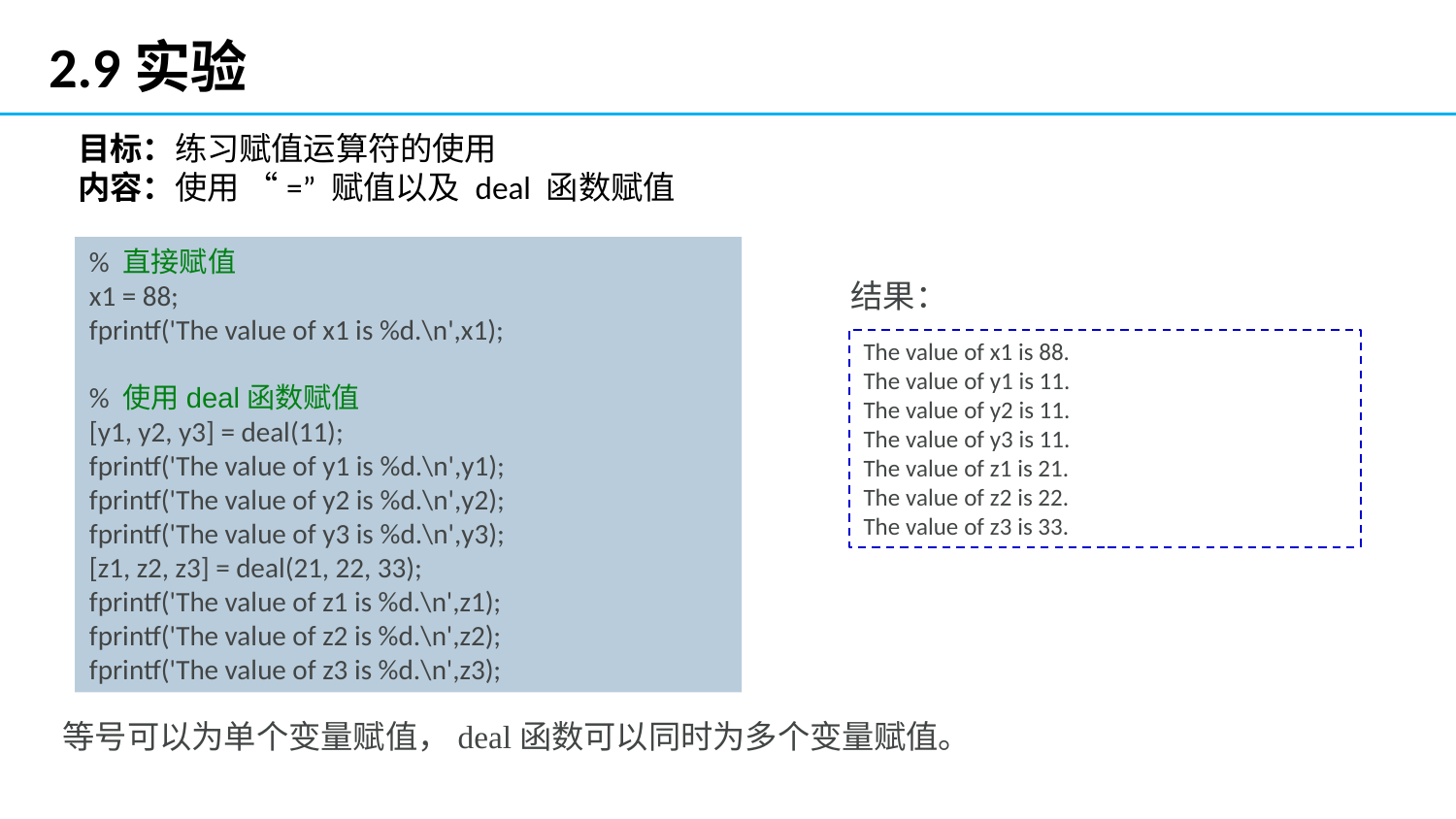

# 2.9实验
目标：练习赋值运算符的使用
内容：使用 “=” 赋值以及 deal 函数赋值
% 直接赋值
x1 = 88;
fprintf('The value of x1 is %d.\n',x1);

% 使用deal函数赋值
[y1, y2, y3] = deal(11);
fprintf('The value of y1 is %d.\n',y1);
fprintf('The value of y2 is %d.\n',y2);
fprintf('The value of y3 is %d.\n',y3);
[z1, z2, z3] = deal(21, 22, 33);
fprintf('The value of z1 is %d.\n',z1);
fprintf('The value of z2 is %d.\n',z2);
fprintf('The value of z3 is %d.\n',z3);
结果：
The value of x1 is 88.
The value of y1 is 11.
The value of y2 is 11.
The value of y3 is 11.
The value of z1 is 21.
The value of z2 is 22.
The value of z3 is 33.
等号可以为单个变量赋值，deal函数可以同时为多个变量赋值。